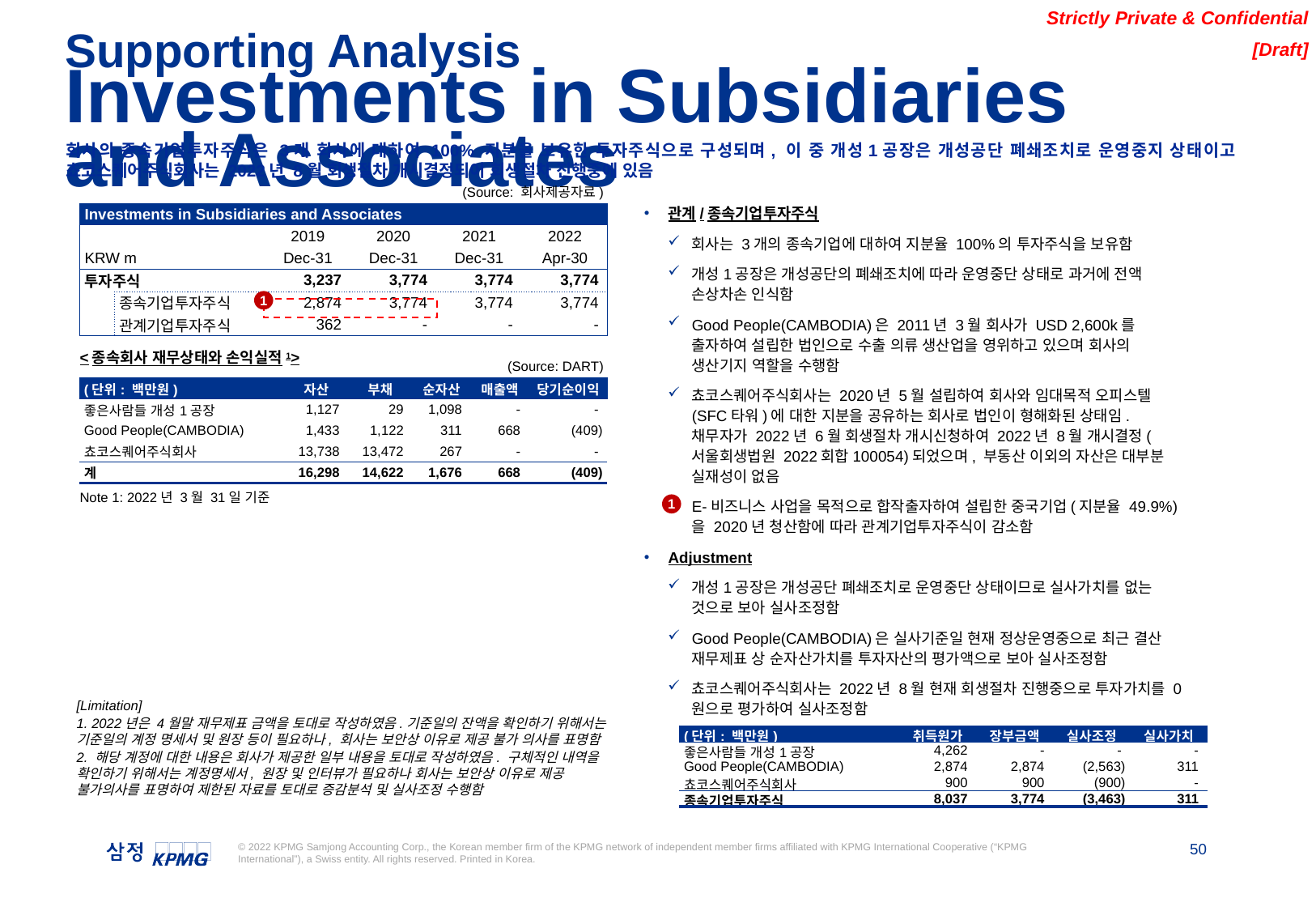

Supporting Analysis
Investments in Subsidiaries and Associates
회사의 종속기업투자주식은 3개 회사에 대하여 100% 지분을 보유한 투자주식으로 구성되며, 이 중 개성1공장은 개성공단 폐쇄조치로 운영중지 상태이고 쵸코스퀘어주식회사는 2022년 8월 회생절차 개시결정되어 회생절차 진행중에 있음
(Source: 회사제공자료)
관계/종속기업투자주식
회사는 3개의 종속기업에 대하여 지분율 100%의 투자주식을 보유함
개성1공장은 개성공단의 폐쇄조치에 따라 운영중단 상태로 과거에 전액 손상차손 인식함
Good People(CAMBODIA)은 2011년 3월 회사가 USD 2,600k를 출자하여 설립한 법인으로 수출 의류 생산업을 영위하고 있으며 회사의 생산기지 역할을 수행함
쵸코스퀘어주식회사는 2020년 5월 설립하여 회사와 임대목적 오피스텔(SFC타워)에 대한 지분을 공유하는 회사로 법인이 형해화된 상태임. 채무자가 2022년 6월 회생절차 개시신청하여 2022년 8월 개시결정(서울회생법원 2022회합100054)되었으며, 부동산 이외의 자산은 대부분 실재성이 없음
E-비즈니스 사업을 목적으로 합작출자하여 설립한 중국기업(지분율 49.9%)을 2020년 청산함에 따라 관계기업투자주식이 감소함
Adjustment
개성1공장은 개성공단 폐쇄조치로 운영중단 상태이므로 실사가치를 없는 것으로 보아 실사조정함
Good People(CAMBODIA)은 실사기준일 현재 정상운영중으로 최근 결산 재무제표 상 순자산가치를 투자자산의 평가액으로 보아 실사조정함
쵸코스퀘어주식회사는 2022년 8월 현재 회생절차 진행중으로 투자가치를 0원으로 평가하여 실사조정함
| Investments in Subsidiaries and Associates |  |  |  |  |  |  |  |
| --- | --- | --- | --- | --- | --- | --- | --- |
|  |  |  |  | 2019 | 2020 | 2021 | 2022 |
| KRW m |  |  |  | Dec-31 | Dec-31 | Dec-31 | Apr-30 |
| 투자주식 |  |  |  | 3,237 | 3,774 | 3,774 | 3,774 |
|  | 종속기업투자주식 | 종속기업투자주식 |  | 2,874 | 3,774 | 3,774 | 3,774 |
|  | 관계기업투자주식 | 관계기업투자주식 |  | 362 | - | - | - |
1

<종속회사 재무상태와 손익실적1>
(Source: DART)
| (단위: 백만원) | 자산 | 부채 | 순자산 | 매출액 | 당기순이익 |
| --- | --- | --- | --- | --- | --- |
| 좋은사람들 개성1공장 | 1,127 | 29 | 1,098 | - | - |
| Good People(CAMBODIA) | 1,433 | 1,122 | 311 | 668 | (409) |
| 쵸코스퀘어주식회사 | 13,738 | 13,472 | 267 | - | - |
| 계 | 16,298 | 14,622 | 1,676 | 668 | (409) |
Note 1: 2022년 3월 31일 기준
1
[Limitation]
1. 2022년은 4월말 재무제표 금액을 토대로 작성하였음.기준일의 잔액을 확인하기 위해서는 기준일의 계정 명세서 및 원장 등이 필요하나, 회사는 보안상 이유로 제공 불가 의사를 표명함
2. 해당 계정에 대한 내용은 회사가 제공한 일부 내용을 토대로 작성하였음. 구체적인 내역을 확인하기 위해서는 계정명세서, 원장 및 인터뷰가 필요하나 회사는 보안상 이유로 제공 불가의사를 표명하여 제한된 자료를 토대로 증감분석 및 실사조정 수행함
| (단위: 백만원) | 취득원가 | 장부금액 | 실사조정 | 실사가치 |
| --- | --- | --- | --- | --- |
| 좋은사람들 개성1공장 | 4,262 | - | - | - |
| Good People(CAMBODIA) | 2,874 | 2,874 | (2,563) | 311 |
| 쵸코스퀘어주식회사 | 900 | 900 | (900) | - |
| 종속기업투자주식 | 8,037 | 3,774 | (3,463) | 311 |